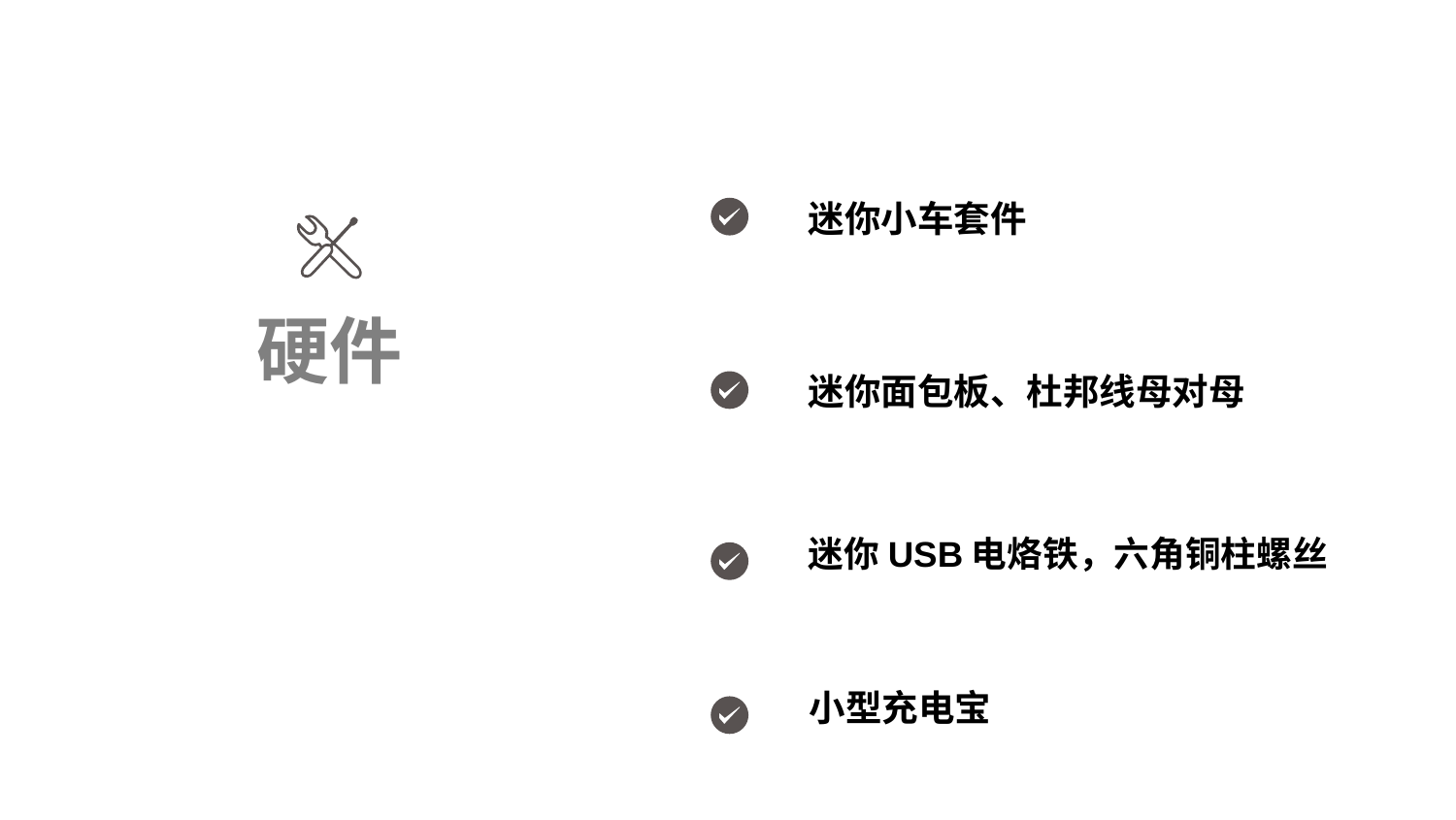

迷你小车套件

硬件
迷你面包板、杜邦线母对母

迷你USB电烙铁，六角铜柱螺丝

小型充电宝